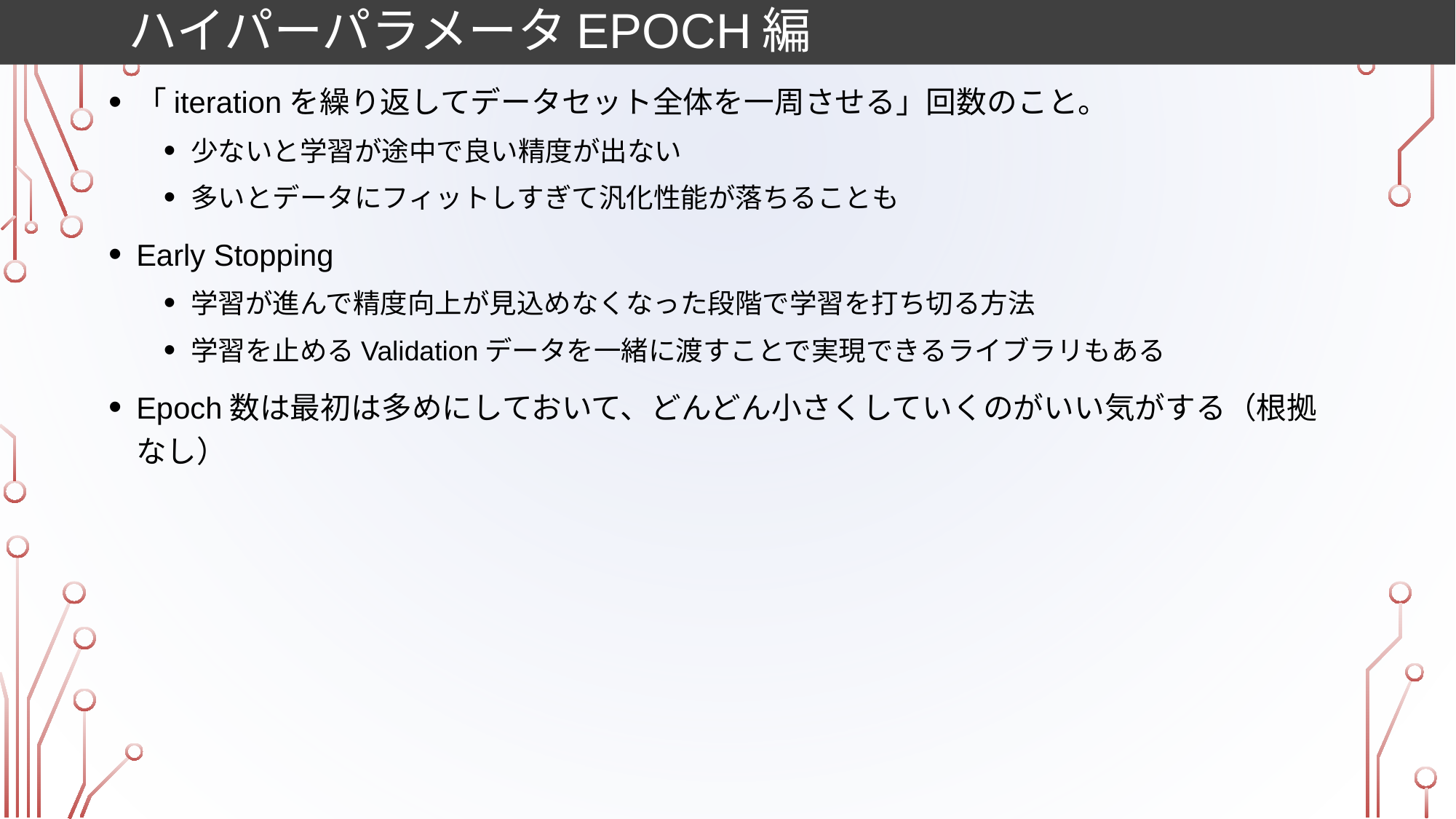

# ハイパーパラメータepoch編
「iterationを繰り返してデータセット全体を一周させる」回数のこと。
少ないと学習が途中で良い精度が出ない
多いとデータにフィットしすぎて汎化性能が落ちることも
Early Stopping
学習が進んで精度向上が見込めなくなった段階で学習を打ち切る方法
学習を止めるValidationデータを一緒に渡すことで実現できるライブラリもある
Epoch数は最初は多めにしておいて、どんどん小さくしていくのがいい気がする（根拠なし）